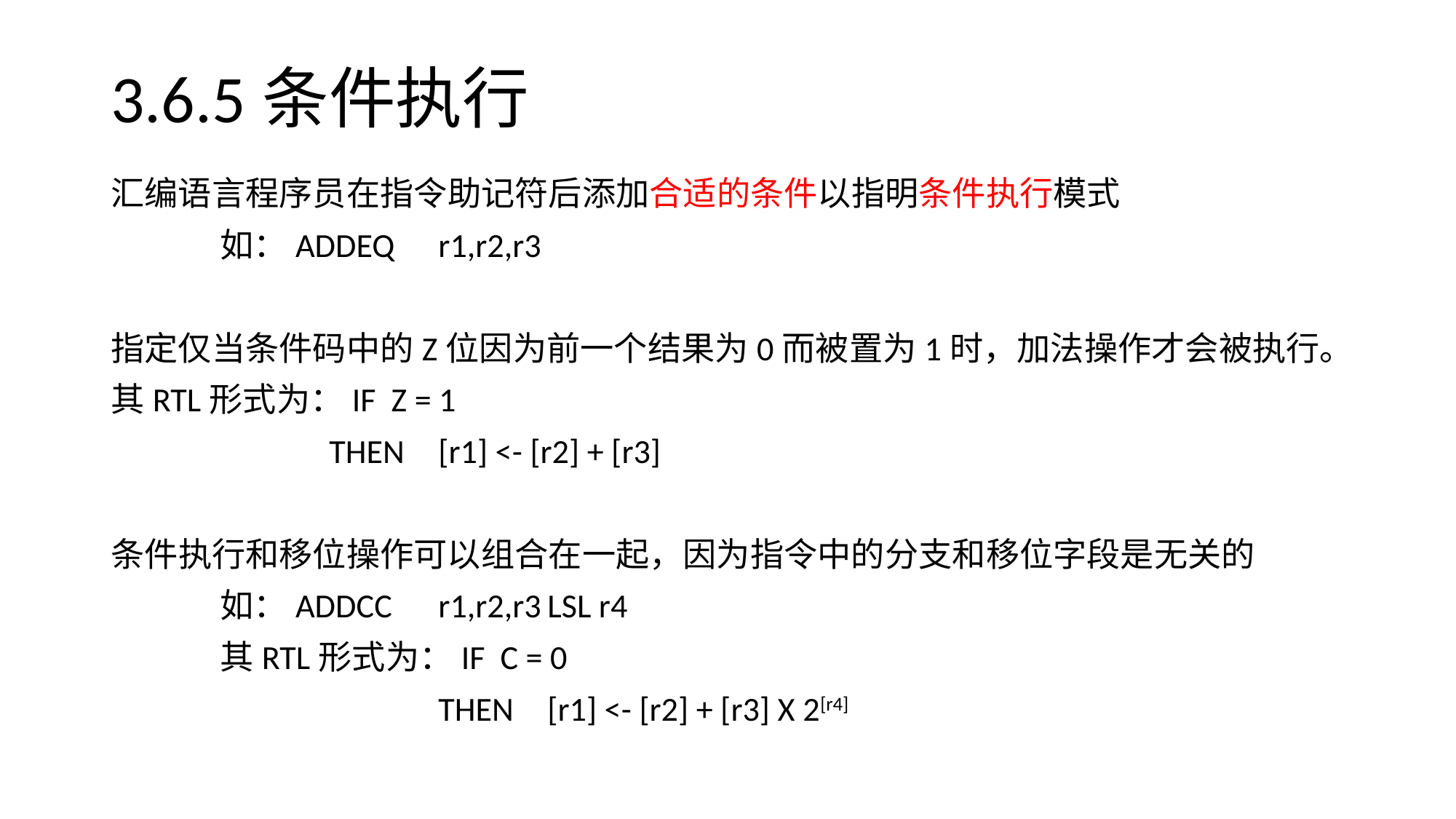

# 3.6.5条件执行
汇编语言程序员在指令助记符后添加合适的条件以指明条件执行模式
	如：ADDEQ	r1,r2,r3

指定仅当条件码中的Z位因为前一个结果为0而被置为1时，加法操作才会被执行。
其RTL形式为：IF  Z = 1
		THEN	[r1] <- [r2] + [r3]

条件执行和移位操作可以组合在一起，因为指令中的分支和移位字段是无关的
	如：ADDCC 	r1,r2,r3	LSL r4
	其RTL形式为：IF  C = 0
			THEN 	[r1] <- [r2] + [r3] X 2[r4]